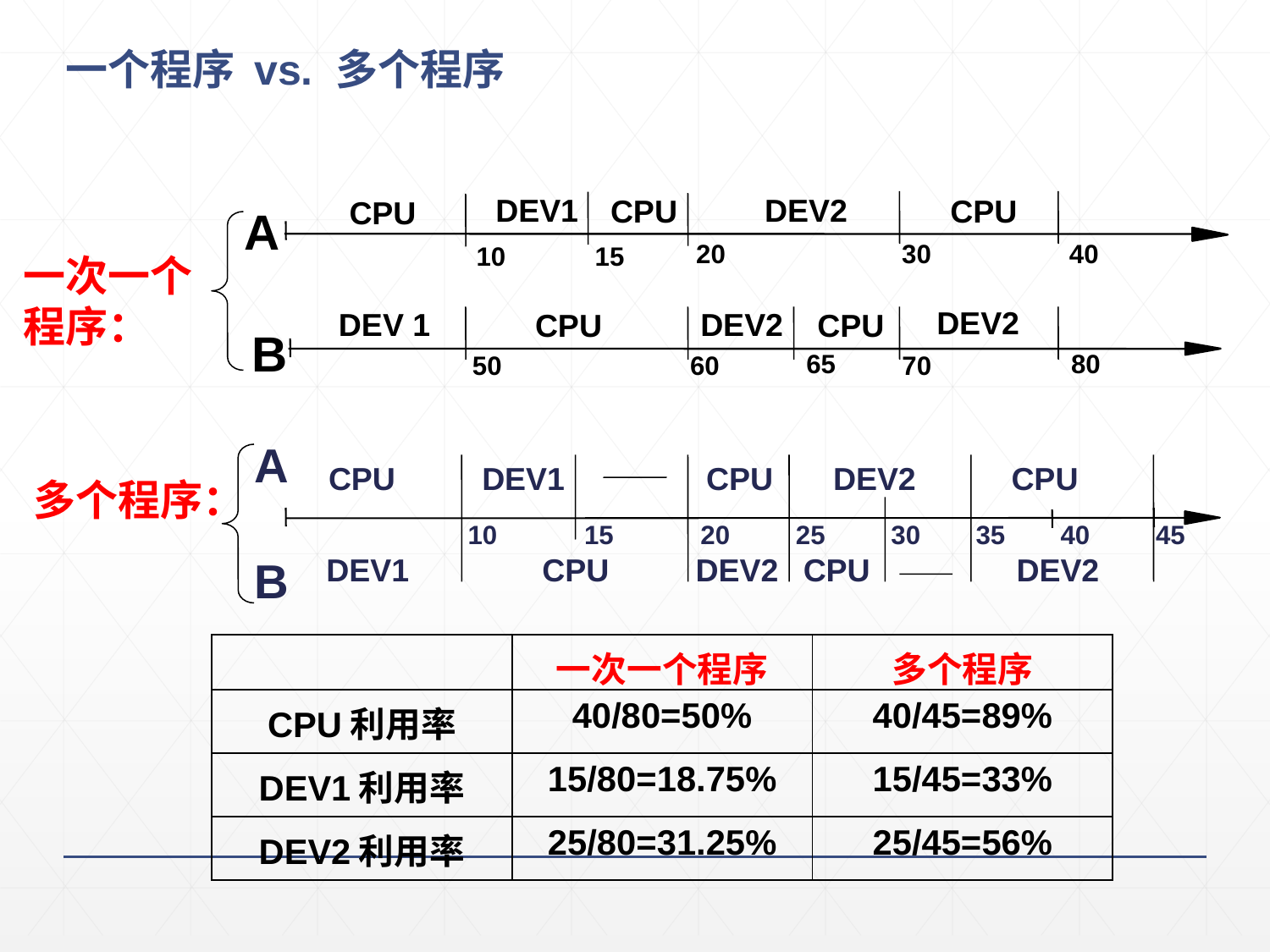

# 一个程序 vs. 多个程序

 DEV1
  DEV2

  CPU

   CPU

CPU

  A

    20
   30
40
10
  15
一次一个程序：

  DEV2

DEV 1
  DEV2
CPU

   CPU

   B

80
  65

50
60
    70

A

CPU
DEV1
CPU
DEV2
CPU
多个程序：

10
15
20
25
30
35
40
45

DEV1
CPU
DEV2
CPU
DEV2
B

|  | 一次一个程序 | 多个程序 |
| --- | --- | --- |
| CPU利用率 | 40/80=50% | 40/45=89% |
| DEV1利用率 | 15/80=18.75% | 15/45=33% |
| DEV2利用率 | 25/80=31.25% | 25/45=56% |